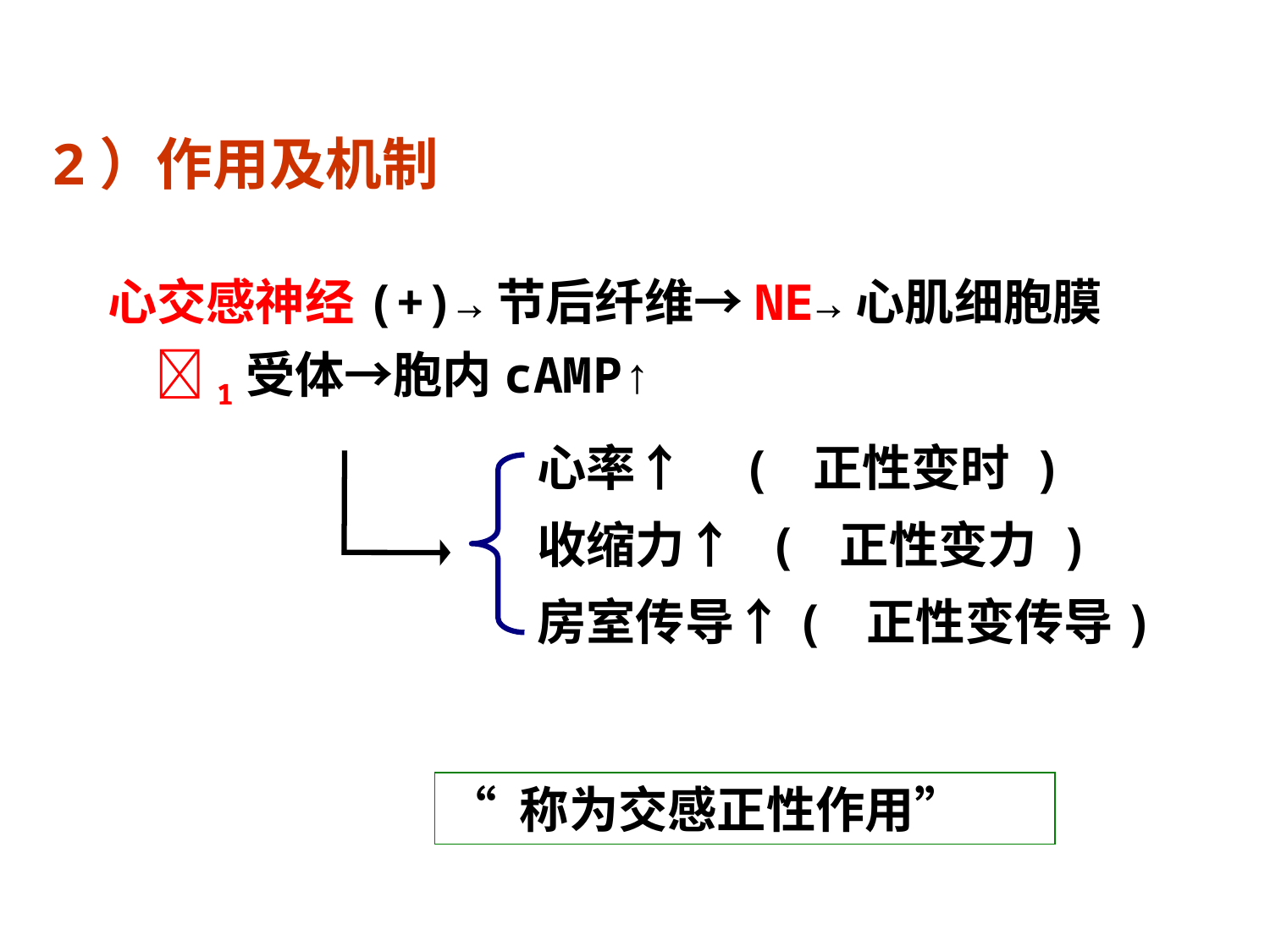

# 2）作用及机制
心交感神经(+)→节后纤维→NE→心肌细胞膜β1受体→胞内cAMP↑
心率↑    ( 正性变时 )
收缩力↑  ( 正性变力 )
房室传导↑( 正性变传导)

“ 称为交感正性作用”